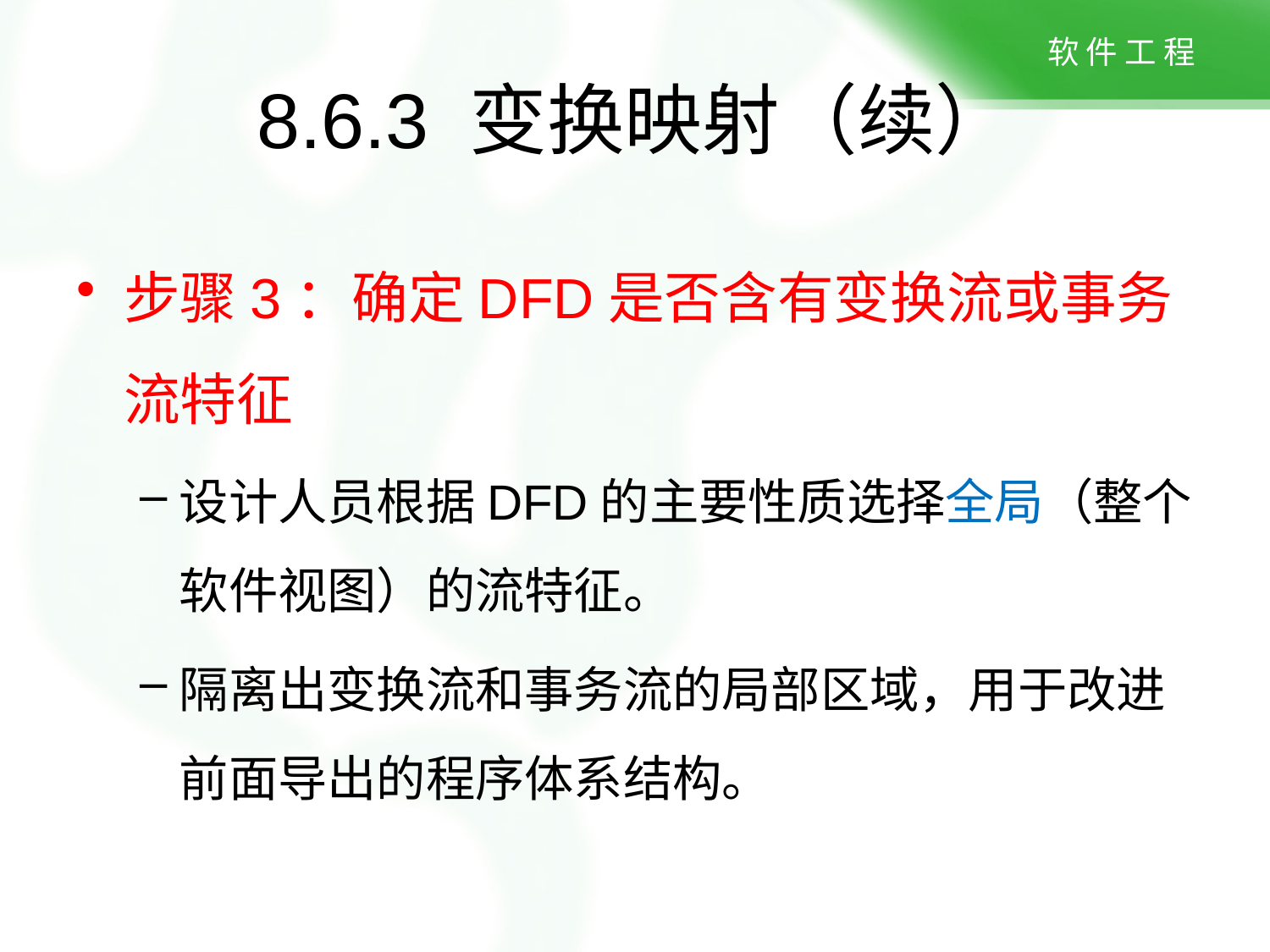

8.6.3 变换映射（续）
步骤3：确定DFD是否含有变换流或事务流特征
设计人员根据DFD的主要性质选择全局（整个软件视图）的流特征。
隔离出变换流和事务流的局部区域，用于改进前面导出的程序体系结构。